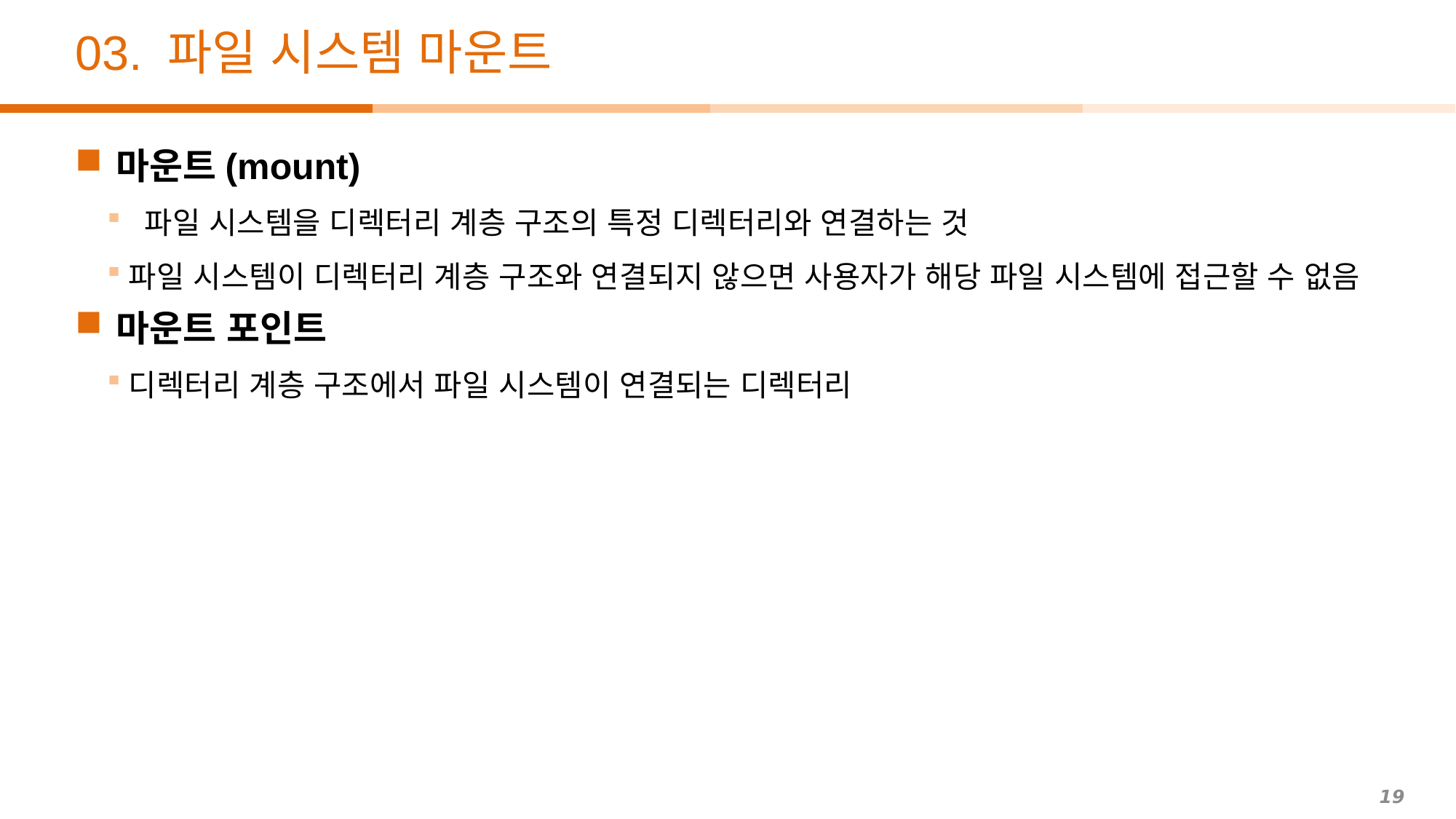

# 03. 파일 시스템 마운트
마운트(mount)
 파일 시스템을 디렉터리 계층 구조의 특정 디렉터리와 연결하는 것
파일 시스템이 디렉터리 계층 구조와 연결되지 않으면 사용자가 해당 파일 시스템에 접근할 수 없음
마운트 포인트
디렉터리 계층 구조에서 파일 시스템이 연결되는 디렉터리